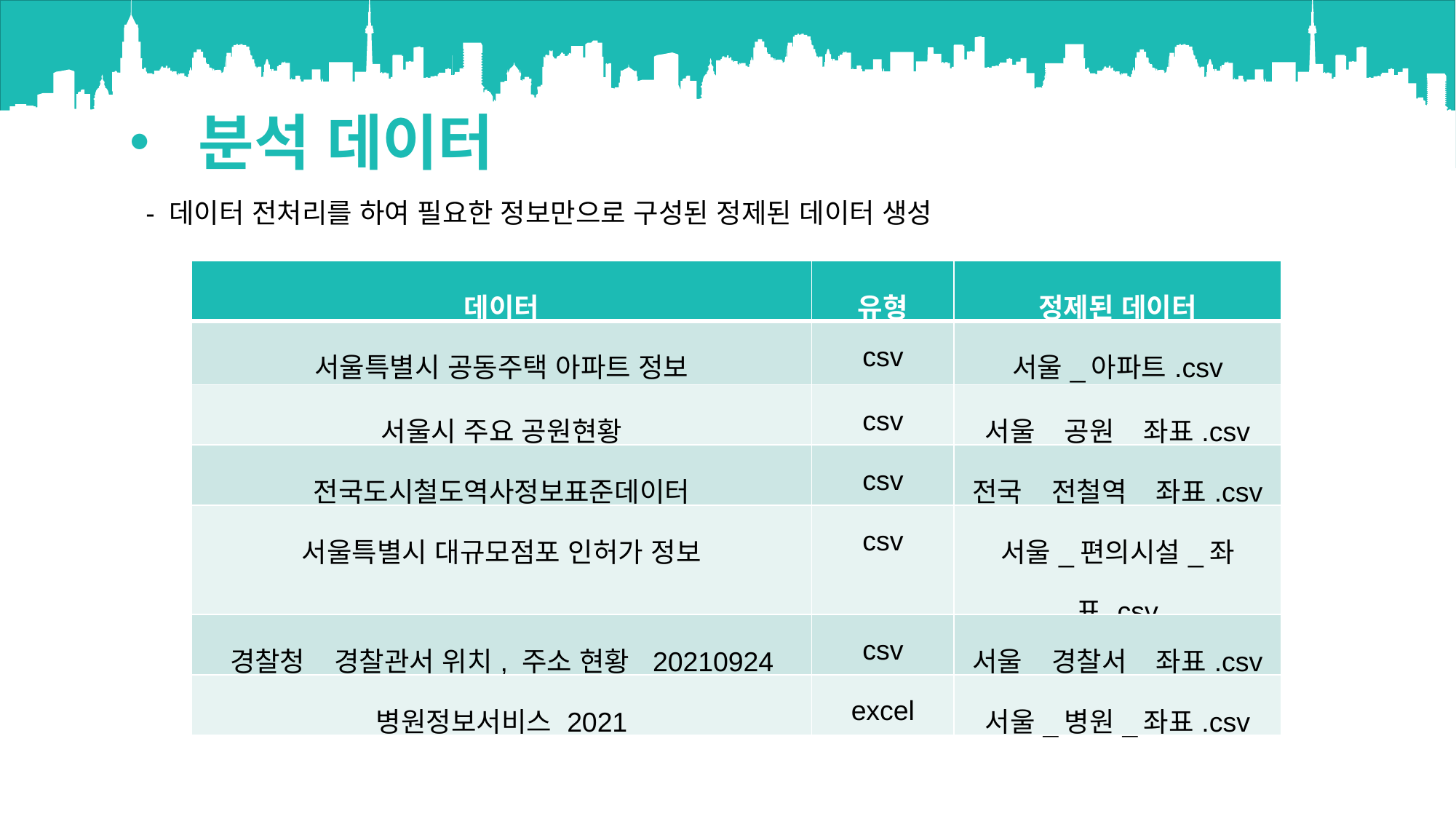

• 분석 데이터
- 데이터 전처리를 하여 필요한 정보만으로 구성된 정제된 데이터 생성
| 데이터 | 유형 | 정제된 데이터 |
| --- | --- | --- |
| 서울특별시 공동주택 아파트 정보 | csv | 서울\_아파트.csv |
| 서울시 주요 공원현황 | csv | 서울\_공원\_좌표.csv |
| 전국도시철도역사정보표준데이터 | csv | 전국\_전철역\_좌표.csv |
| 서울특별시 대규모점포 인허가 정보 | csv | 서울\_편의시설\_좌표.csv |
| 경찰청\_경찰관서 위치, 주소 현황\_20210924 | csv | 서울\_경찰서\_좌표.csv |
| 병원정보서비스 2021 | excel | 서울\_병원\_좌표.csv |